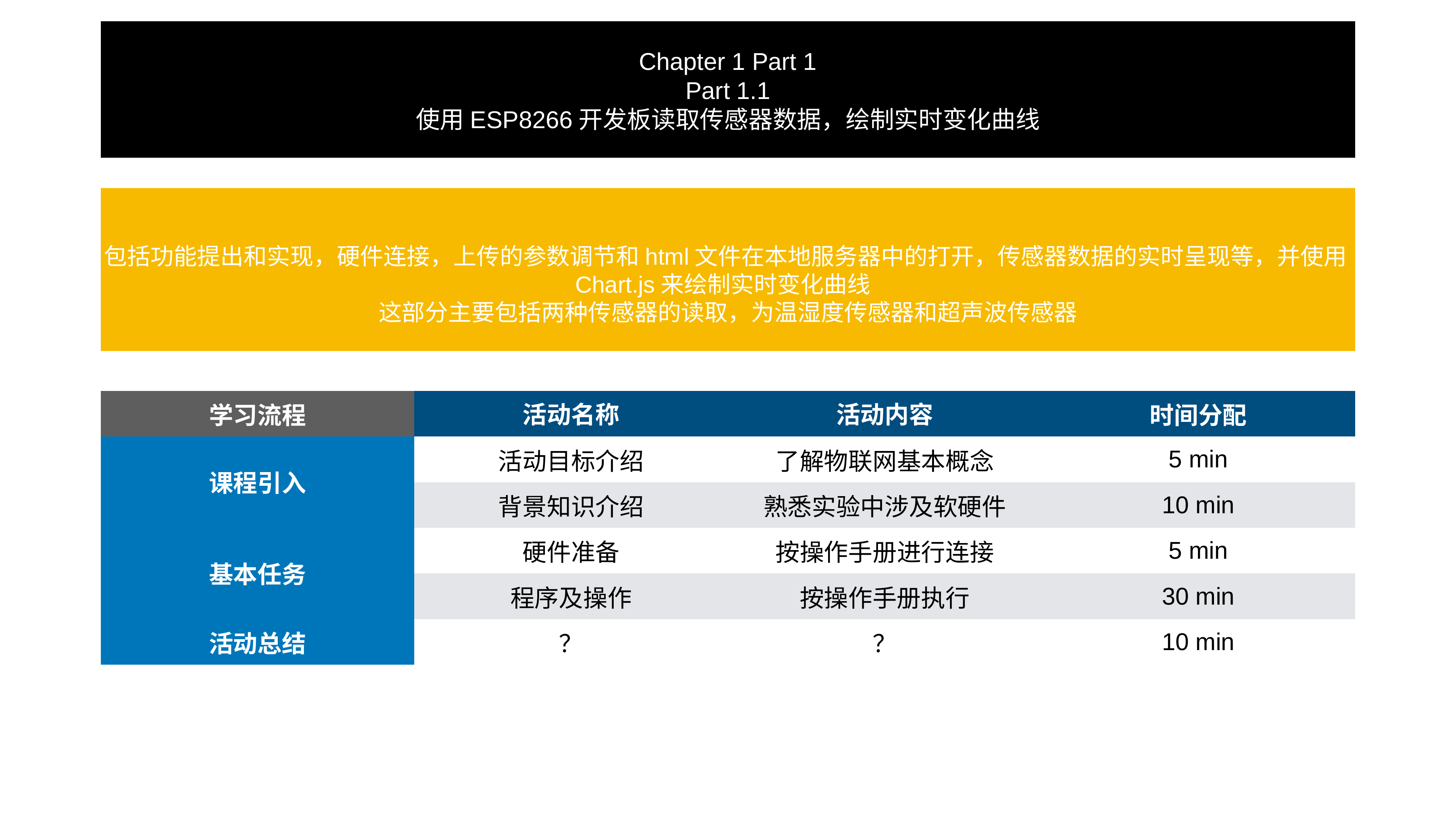

# Chapter 1 Part 1
Part 1.1
使用ESP8266开发板读取传感器数据，绘制实时变化曲线

包括功能提出和实现，硬件连接，上传的参数调节和html文件在本地服务器中的打开，传感器数据的实时呈现等，并使用Chart.js来绘制实时变化曲线
这部分主要包括两种传感器的读取，为温湿度传感器和超声波传感器
| 学习流程 | 活动名称 | 活动内容 | 时间分配 |
| --- | --- | --- | --- |
| 课程引入 | 活动目标介绍 | 了解物联网基本概念 | 5 min |
|  | 背景知识介绍 | 熟悉实验中涉及软硬件 | 10 min |
| 基本任务 | 硬件准备 | 按操作手册进行连接 | 5 min |
|  | 程序及操作 | 按操作手册执行 | 30 min |
| 活动总结 | ？ | ？ | 10 min |